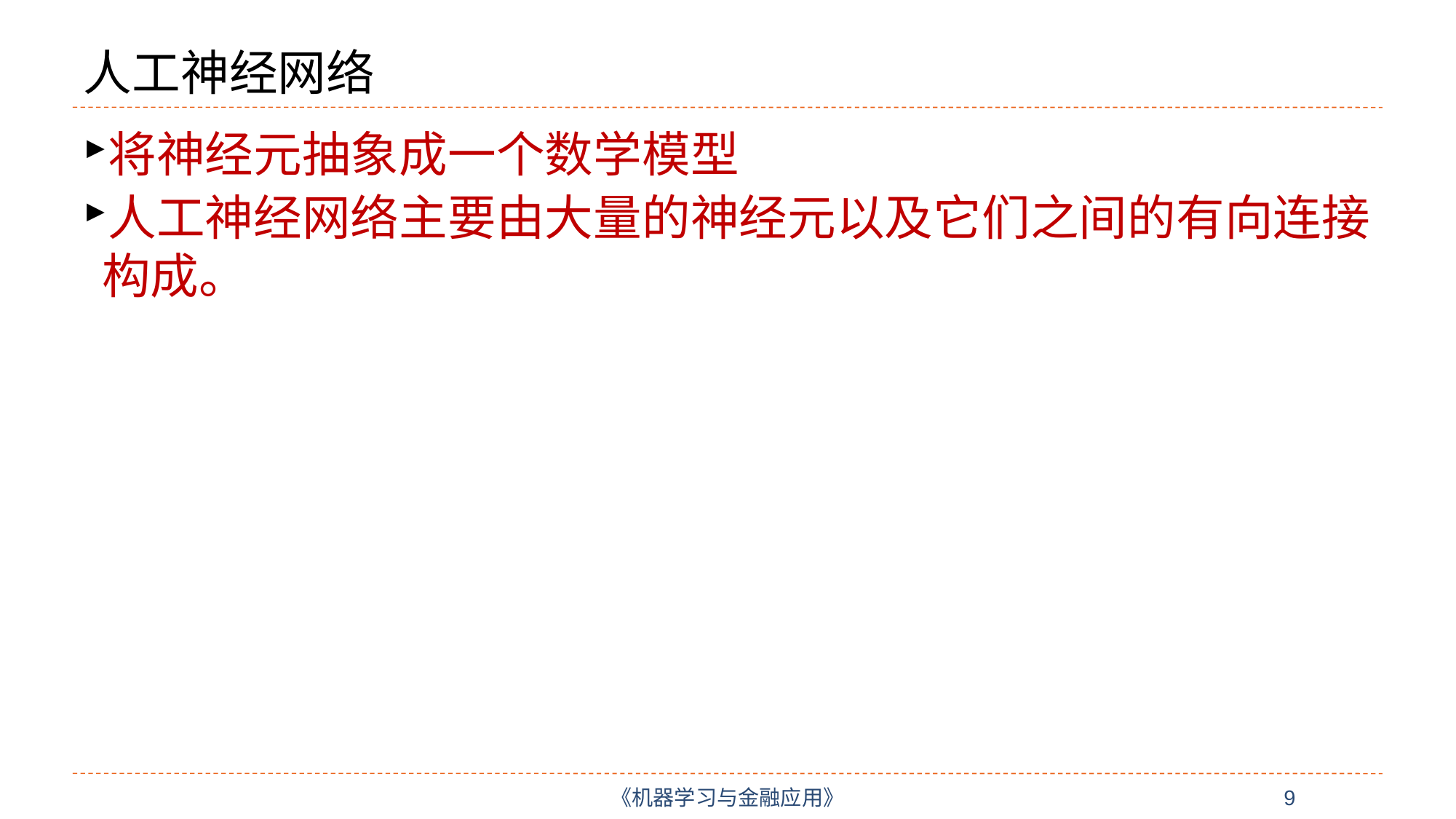

# 人工神经网络
将神经元抽象成一个数学模型
人工神经网络主要由大量的神经元以及它们之间的有向连接构成。